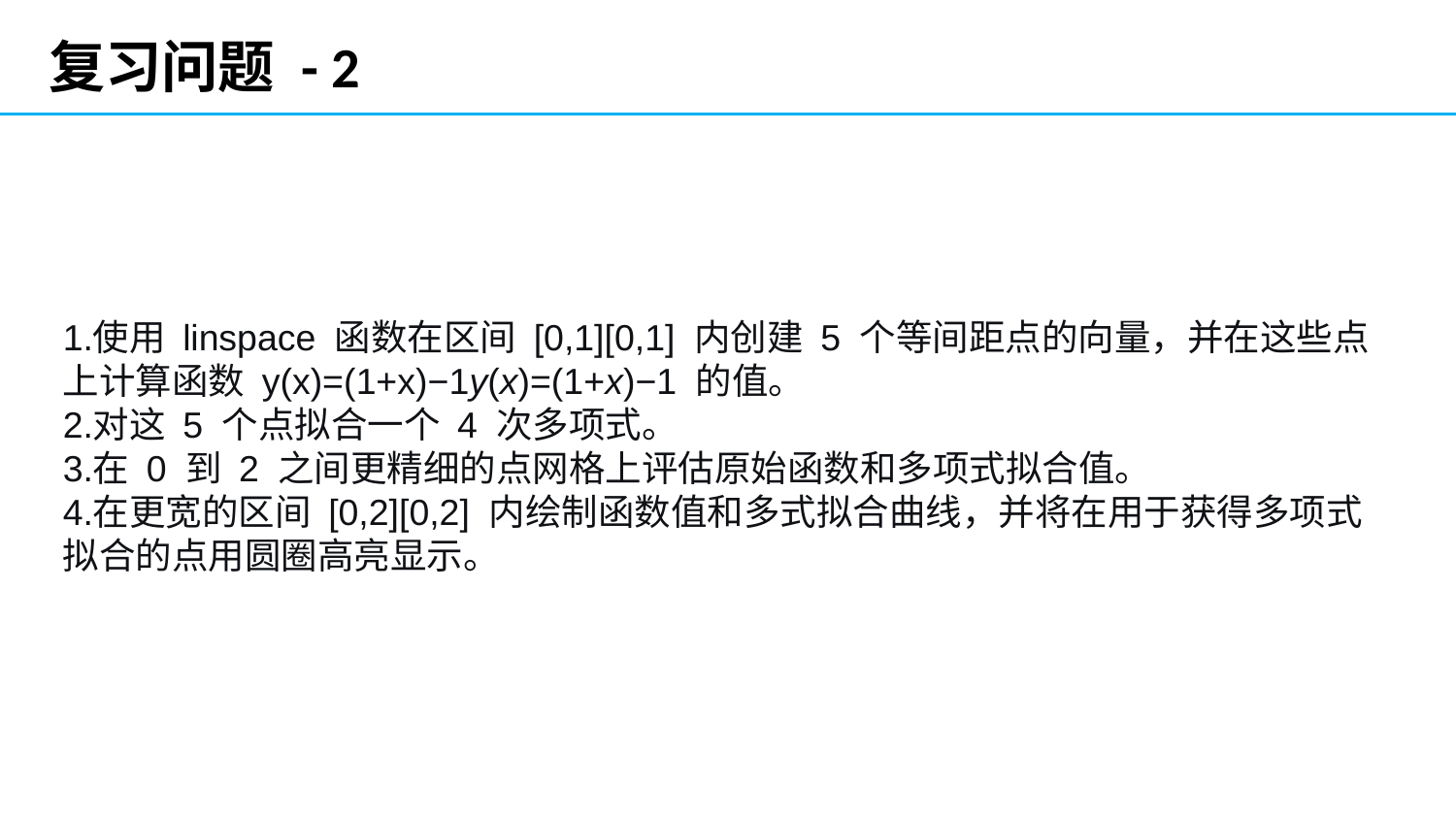

# 复习问题 - 2
使用 linspace 函数在区间 [0,1][0,1] 内创建 5 个等间距点的向量，并在这些点上计算函数 y(x)=(1+x)−1y(x)=(1+x)−1 的值。
对这 5 个点拟合一个 4 次多项式。
在 0 到 2 之间更精细的点网格上评估原始函数和多项式拟合值。
在更宽的区间 [0,2][0,2] 内绘制函数值和多式拟合曲线，并将在用于获得多项式拟合的点用圆圈高亮显示。